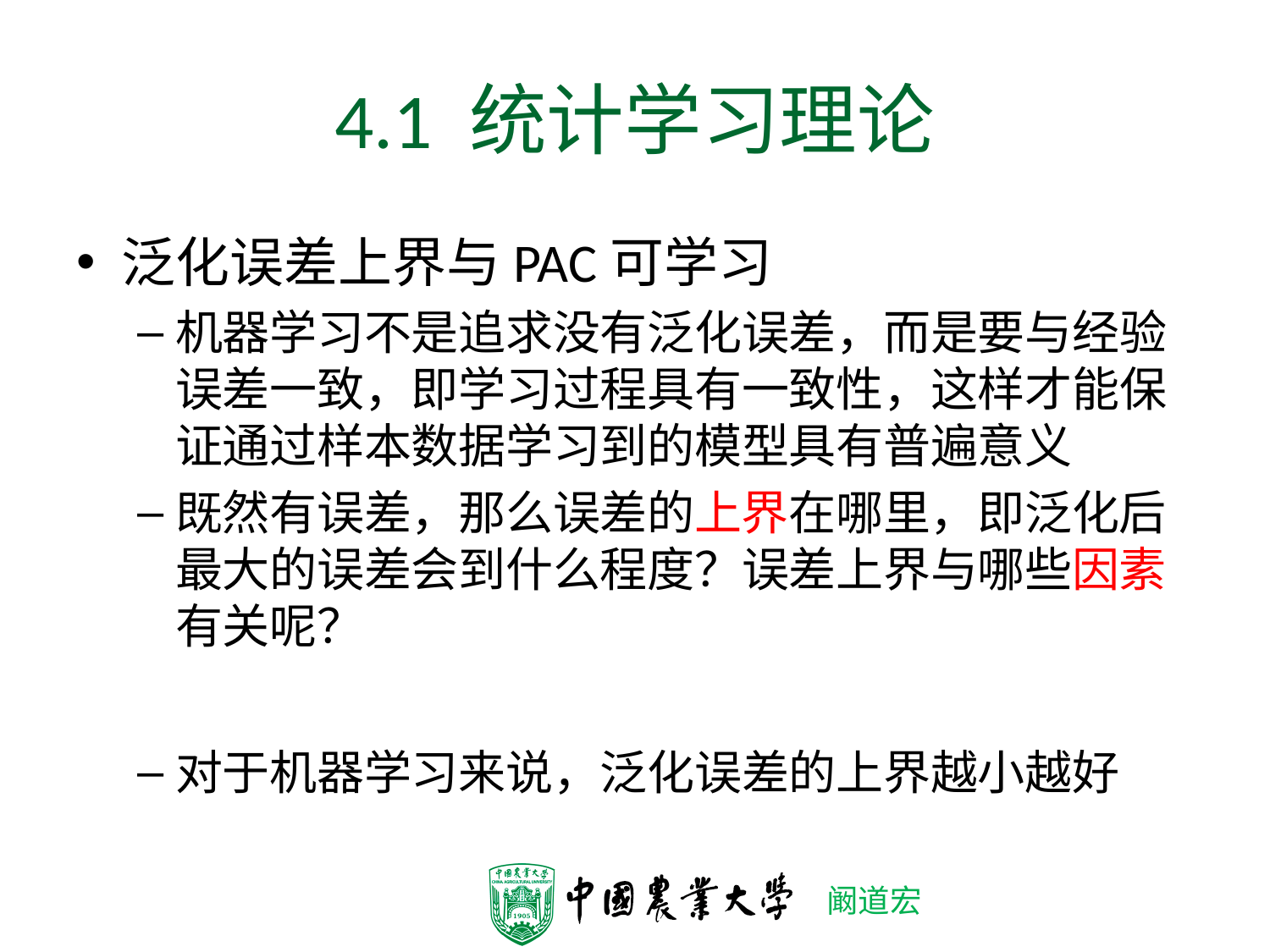

# 4.1 统计学习理论
泛化误差上界与PAC可学习
机器学习不是追求没有泛化误差，而是要与经验误差一致，即学习过程具有一致性，这样才能保证通过样本数据学习到的模型具有普遍意义
既然有误差，那么误差的上界在哪里，即泛化后最大的误差会到什么程度？误差上界与哪些因素有关呢？

对于机器学习来说，泛化误差的上界越小越好